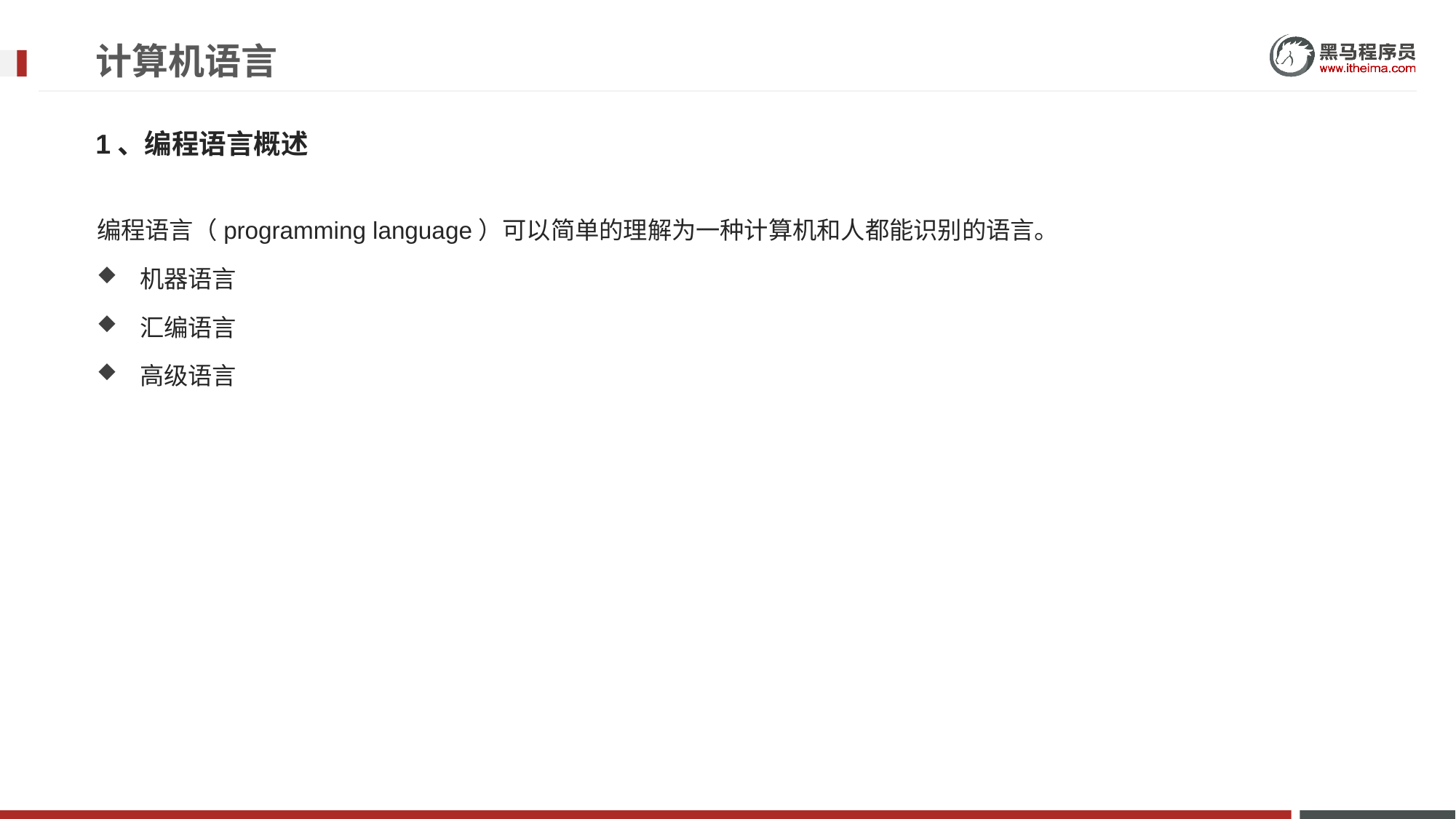

# 计算机语言
1、编程语言概述
编程语言（programming language）可以简单的理解为一种计算机和人都能识别的语言。
机器语言
汇编语言
高级语言